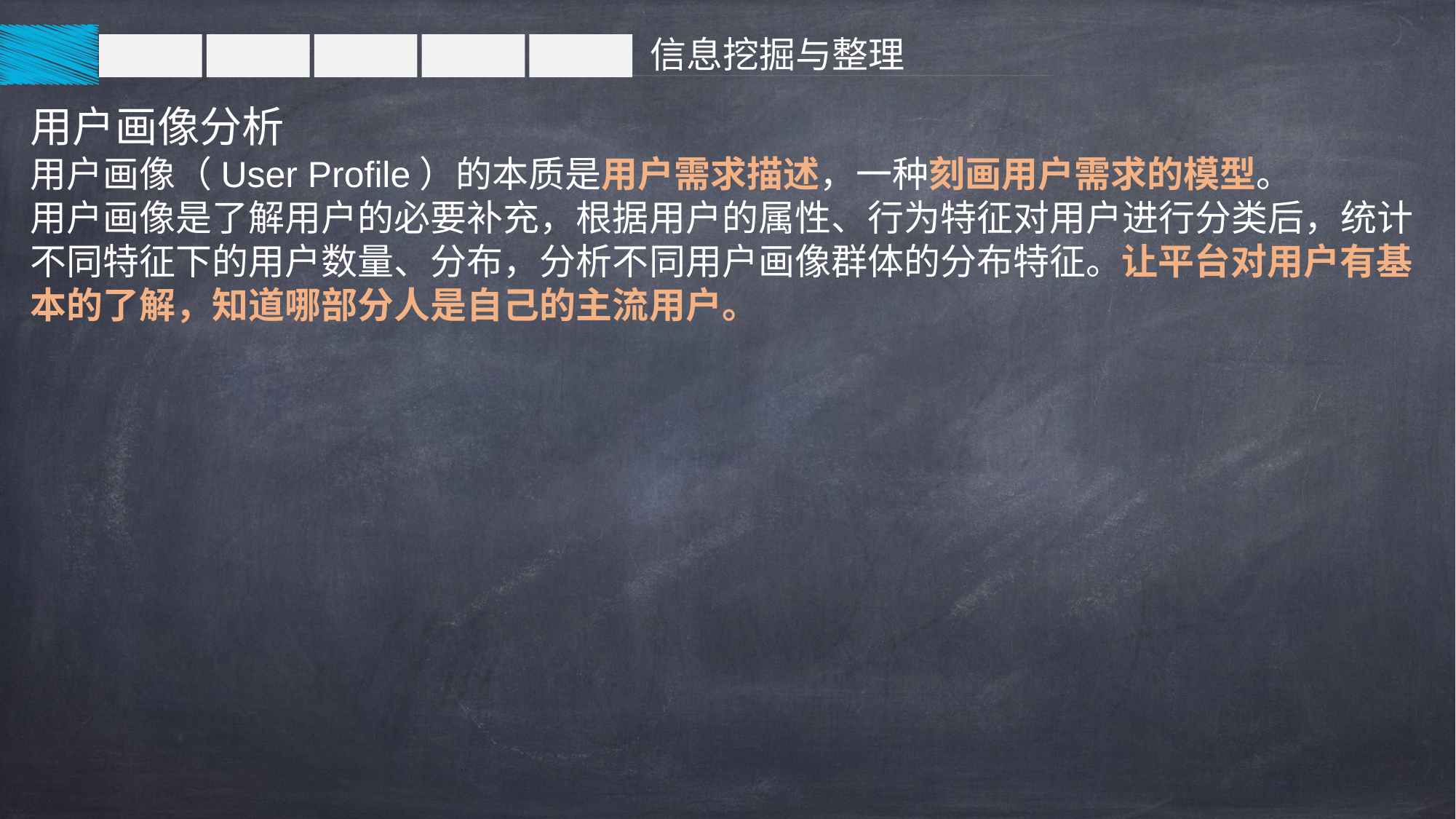

信息挖掘与整理

用户画像分析
用户画像（User Profile）的本质是用户需求描述，一种刻画用户需求的模型。
用户画像是了解用户的必要补充，根据用户的属性、行为特征对用户进行分类后，统计不同特征下的用户数量、分布，分析不同用户画像群体的分布特征。让平台对用户有基本的了解，知道哪部分人是自己的主流用户。